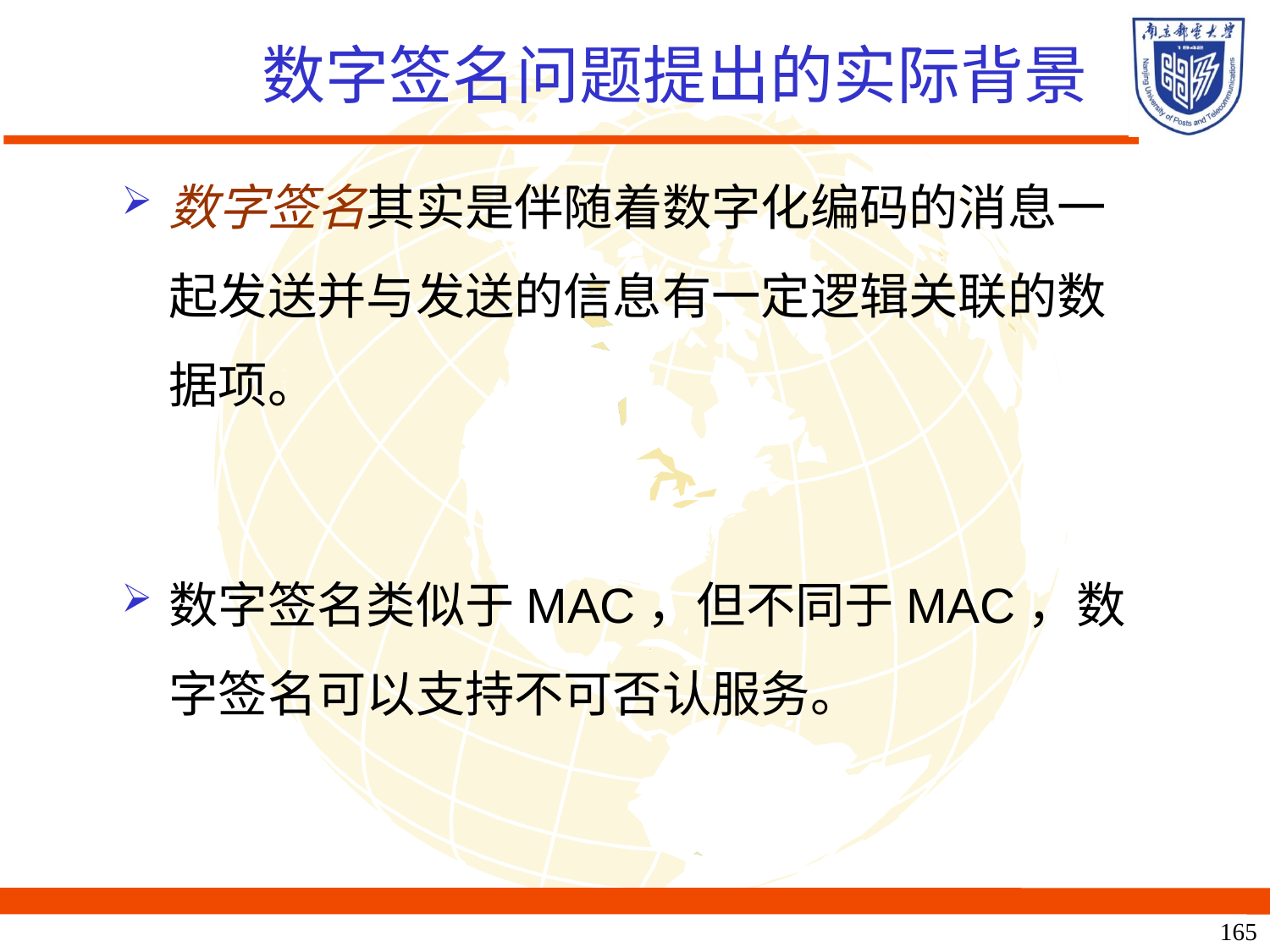

数字签名问题提出的实际背景
数字签名其实是伴随着数字化编码的消息一起发送并与发送的信息有一定逻辑关联的数据项。

数字签名类似于MAC，但不同于MAC，数字签名可以支持不可否认服务。
165